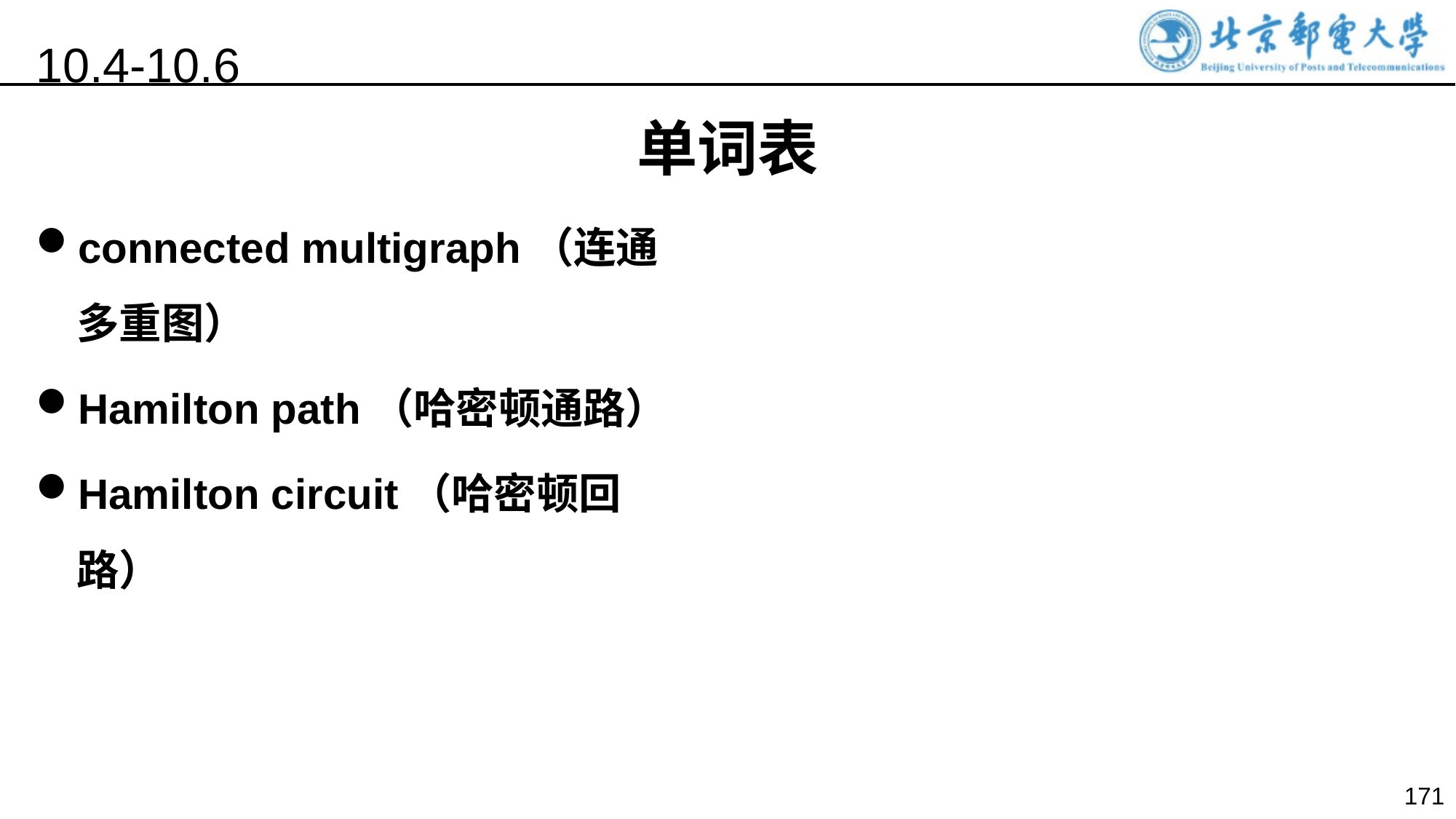

10.4-10.6
单词表
connected multigraph（连通多重图）
Hamilton path（哈密顿通路）
Hamilton circuit（哈密顿回路）